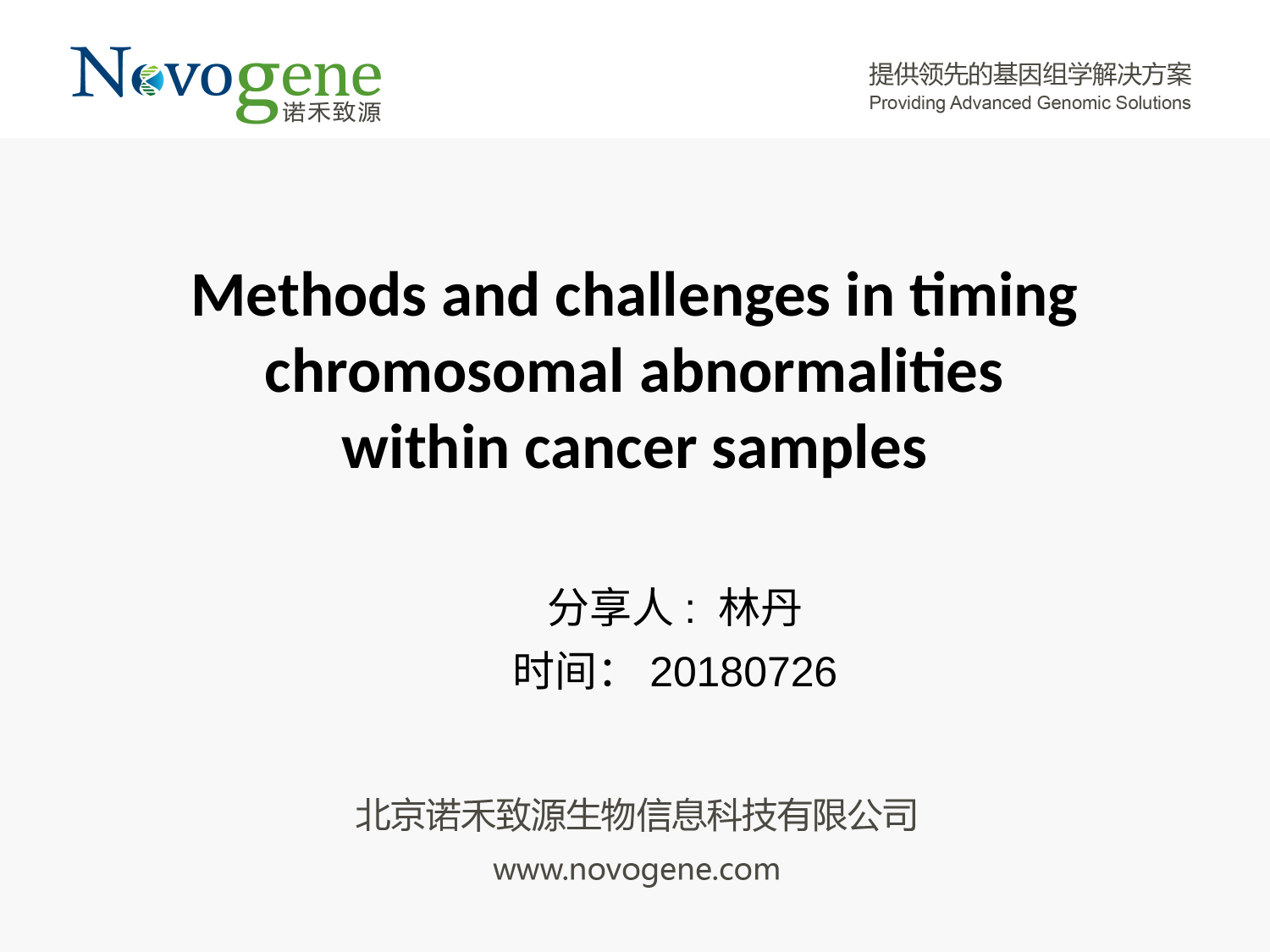

Methods and challenges in timing chromosomal abnormalities
within cancer samples
分享人: 林丹
时间：20180726